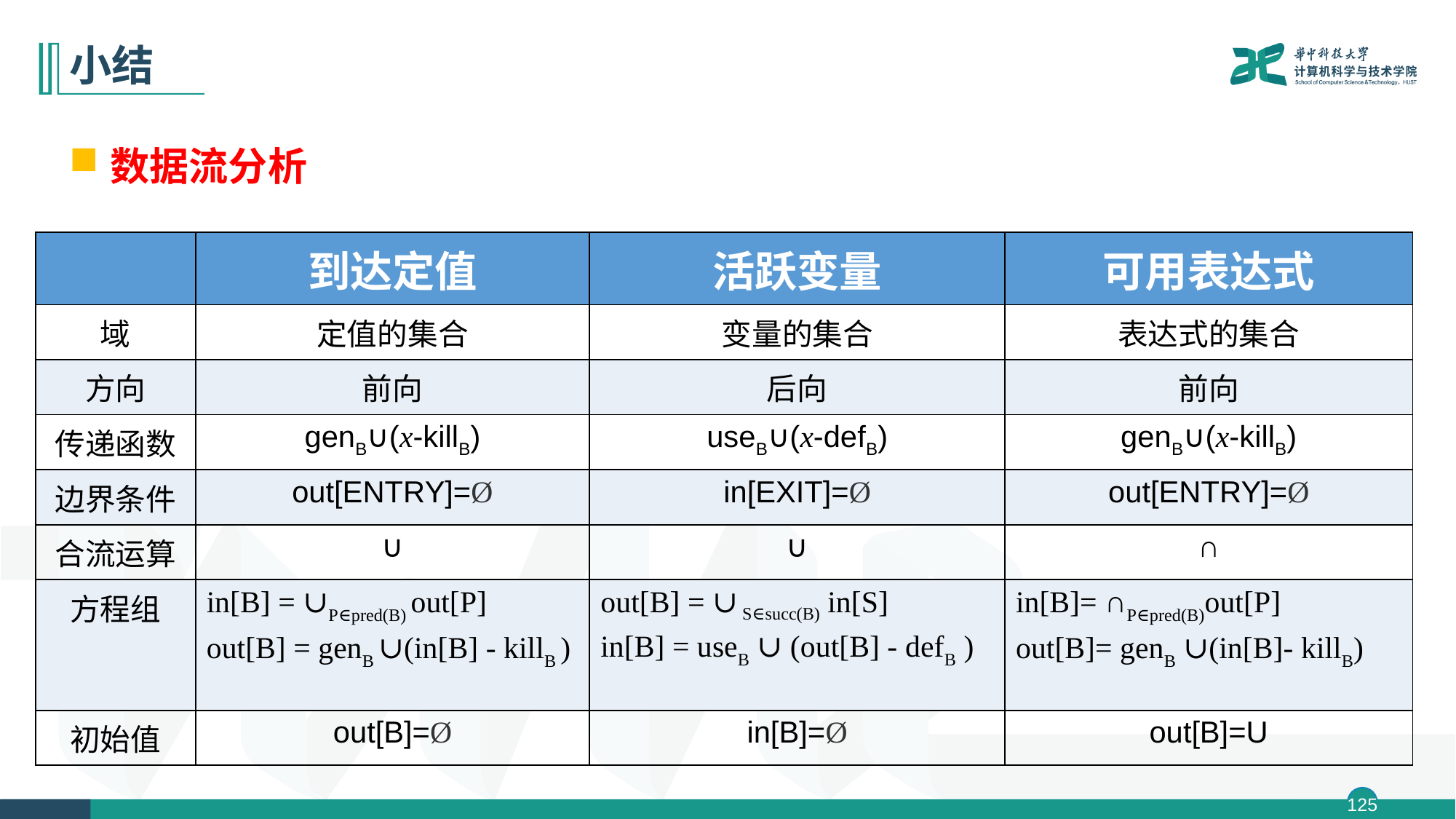

# 小结
数据流分析
|  | 到达定值 | 活跃变量 | 可用表达式 |
| --- | --- | --- | --- |
| 域 | 定值的集合 | 变量的集合 | 表达式的集合 |
| 方向 | 前向 | 后向 | 前向 |
| 传递函数 | genB∪(x-killB) | useB∪(x-defB) | genB∪(x-killB) |
| 边界条件 | out[ENTRY]=Ø | in[EXIT]=Ø | out[ENTRY]=Ø |
| 合流运算 | ∪ | ∪ | ∩ |
| 方程组 | in[B] = ∪P∈pred(B) out[P] out[B] = genB ∪(in[B] - killB ) | out[B] = ∪ S∈succ(B) in[S] in[B] = useB ∪ (out[B] - defB ) | in[B]= ∩P∈pred(B)out[P] out[B]= genB ∪(in[B]- killB) |
| 初始值 | out[B]=Ø | in[B]=Ø | out[B]=U |